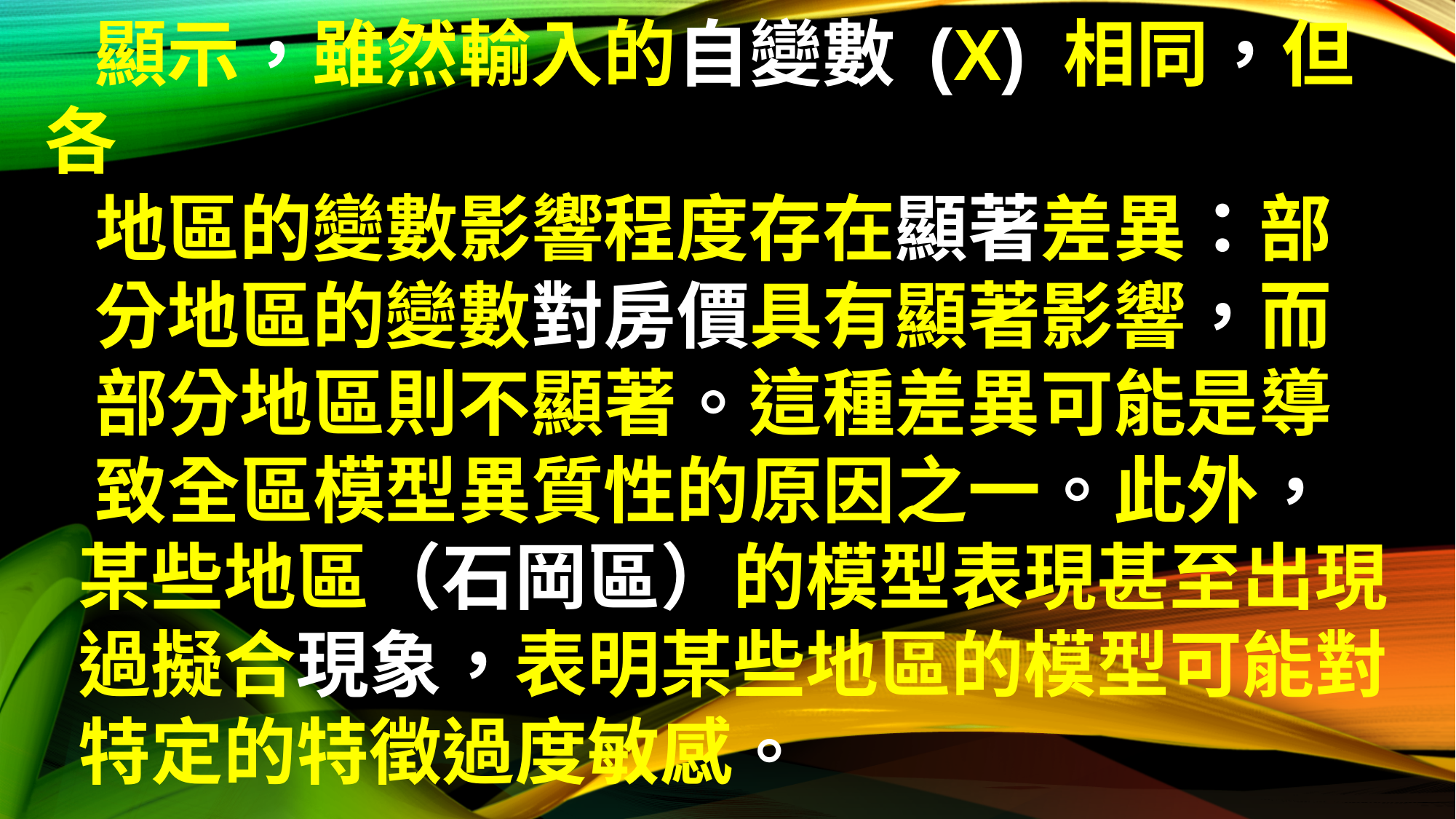

# ◼︎將數據集按照地區進行分組建模，結果 顯示，雖然輸入的自變數 (X) 相同，但各 地區的變數影響程度存在顯著差異：部 分地區的變數對房價具有顯著影響，而 部分地區則不顯著。這種差異可能是導 致全區模型異質性的原因之一。此外， 某些地區（石岡區）的模型表現甚至出現 過擬合現象，表明某些地區的模型可能對 特定的特徵過度敏感。